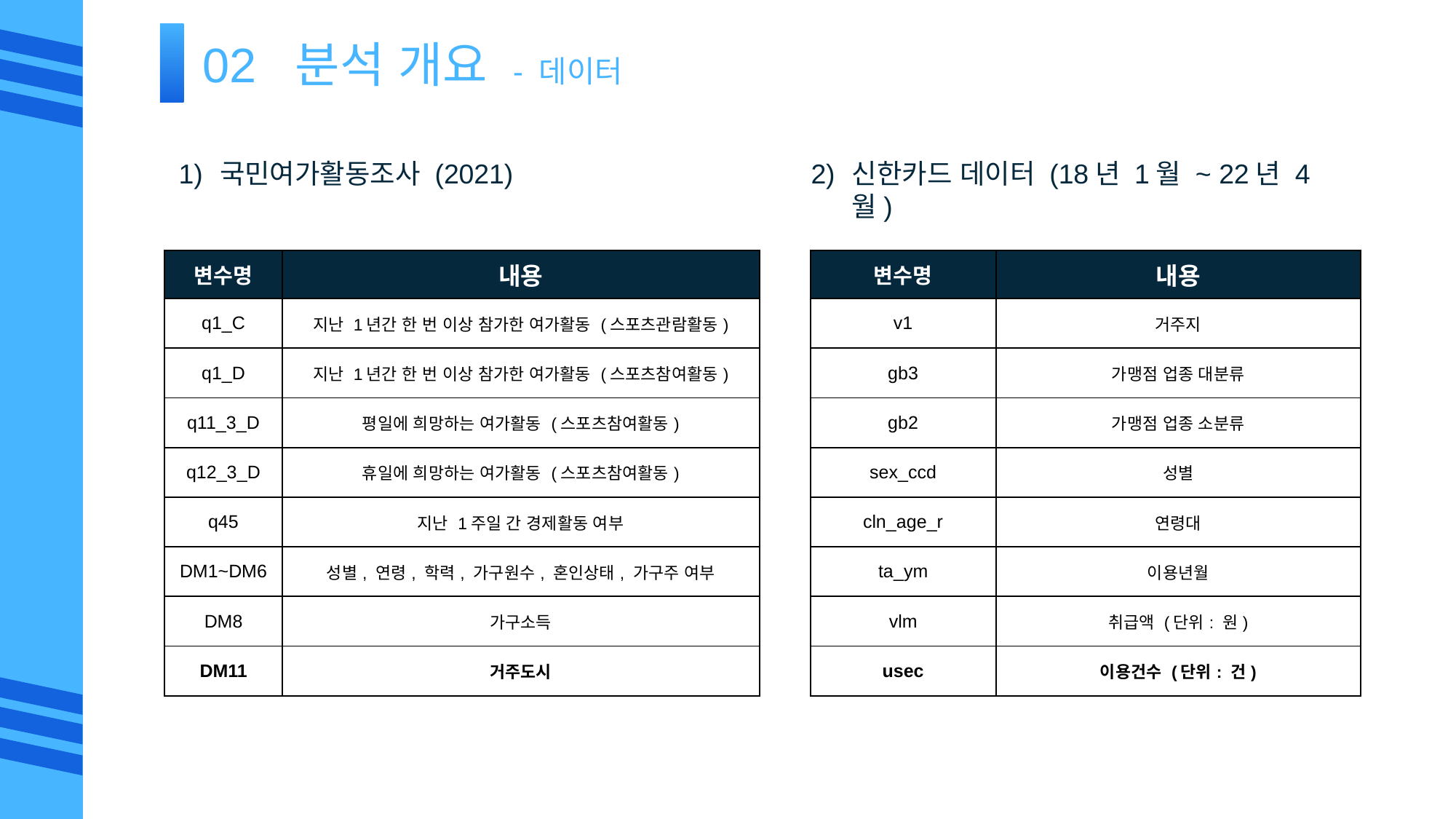

02  분석 개요 - 데이터

국민여가활동조사 (2021)
신한카드 데이터 (18년 1월 ~ 22년 4월)
| 변수명 | 내용 |
| --- | --- |
| q1\_C | 지난 1년간 한 번 이상 참가한 여가활동 (스포츠관람활동) |
| q1\_D | 지난 1년간 한 번 이상 참가한 여가활동 (스포츠참여활동) |
| q11\_3\_D | 평일에 희망하는 여가활동 (스포츠참여활동) |
| q12\_3\_D | 휴일에 희망하는 여가활동 (스포츠참여활동) |
| q45 | 지난 1주일 간 경제활동 여부 |
| DM1~DM6 | 성별, 연령, 학력, 가구원수, 혼인상태, 가구주 여부 |
| DM8 | 가구소득 |
| DM11 | 거주도시 |
| 변수명 | 내용 |
| --- | --- |
| v1 | 거주지 |
| gb3 | 가맹점 업종 대분류 |
| gb2 | 가맹점 업종 소분류 |
| sex\_ccd | 성별 |
| cln\_age\_r | 연령대 |
| ta\_ym | 이용년월 |
| vlm | 취급액 (단위: 원) |
| usec | 이용건수 (단위: 건) |